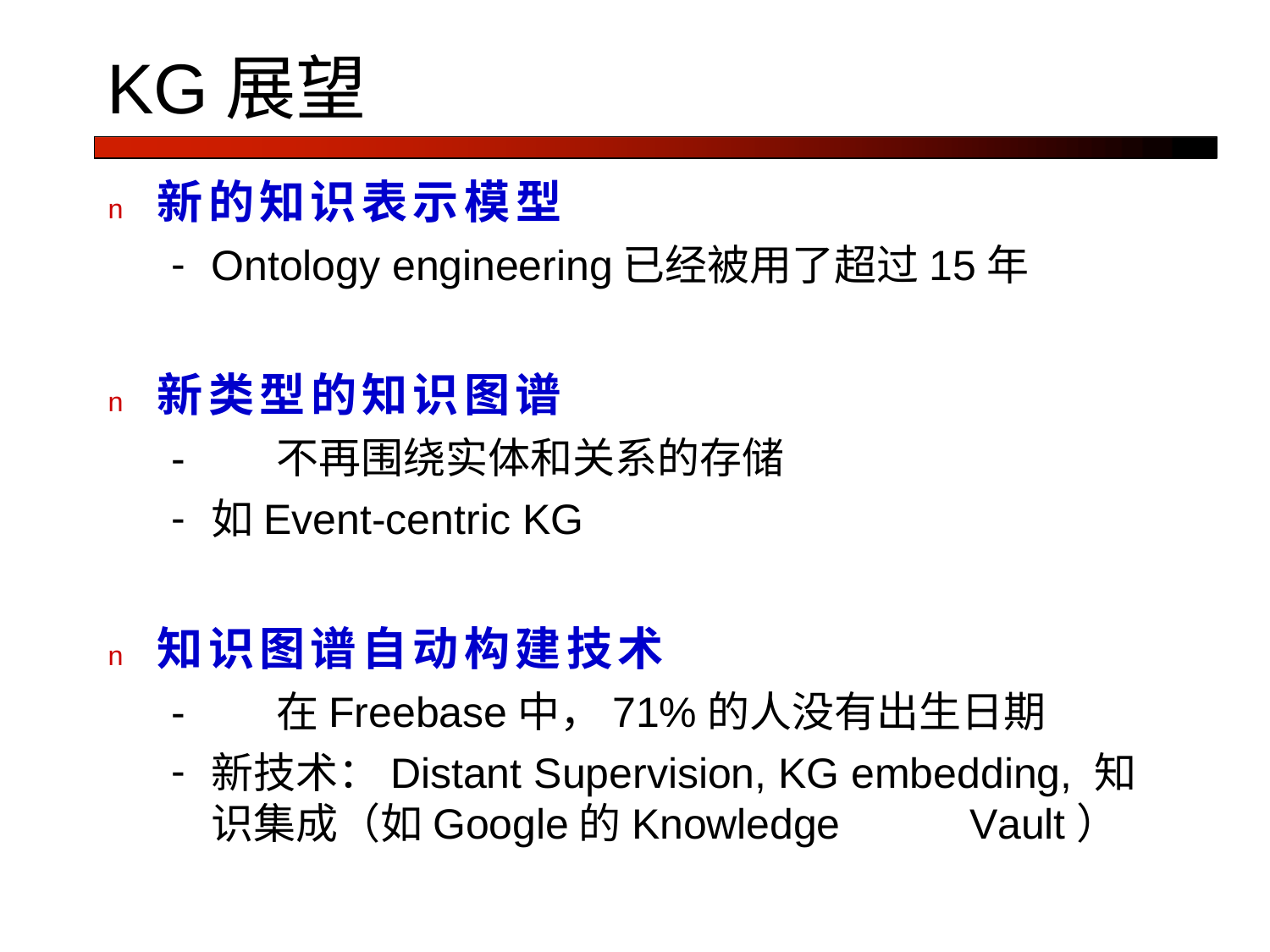

# KG展望

n	新的知识表示模型

Ontology engineering已经被用了超过15年

n	新类型的知识图谱

-	不再围绕实体和关系的存储

如Event-centric KG

n	知识图谱自动构建技术

-	在Freebase中，71%的人没有出生日期

新技术：Distant Supervision, KG embedding, 知 识集成（如Google的Knowledge	Vault）